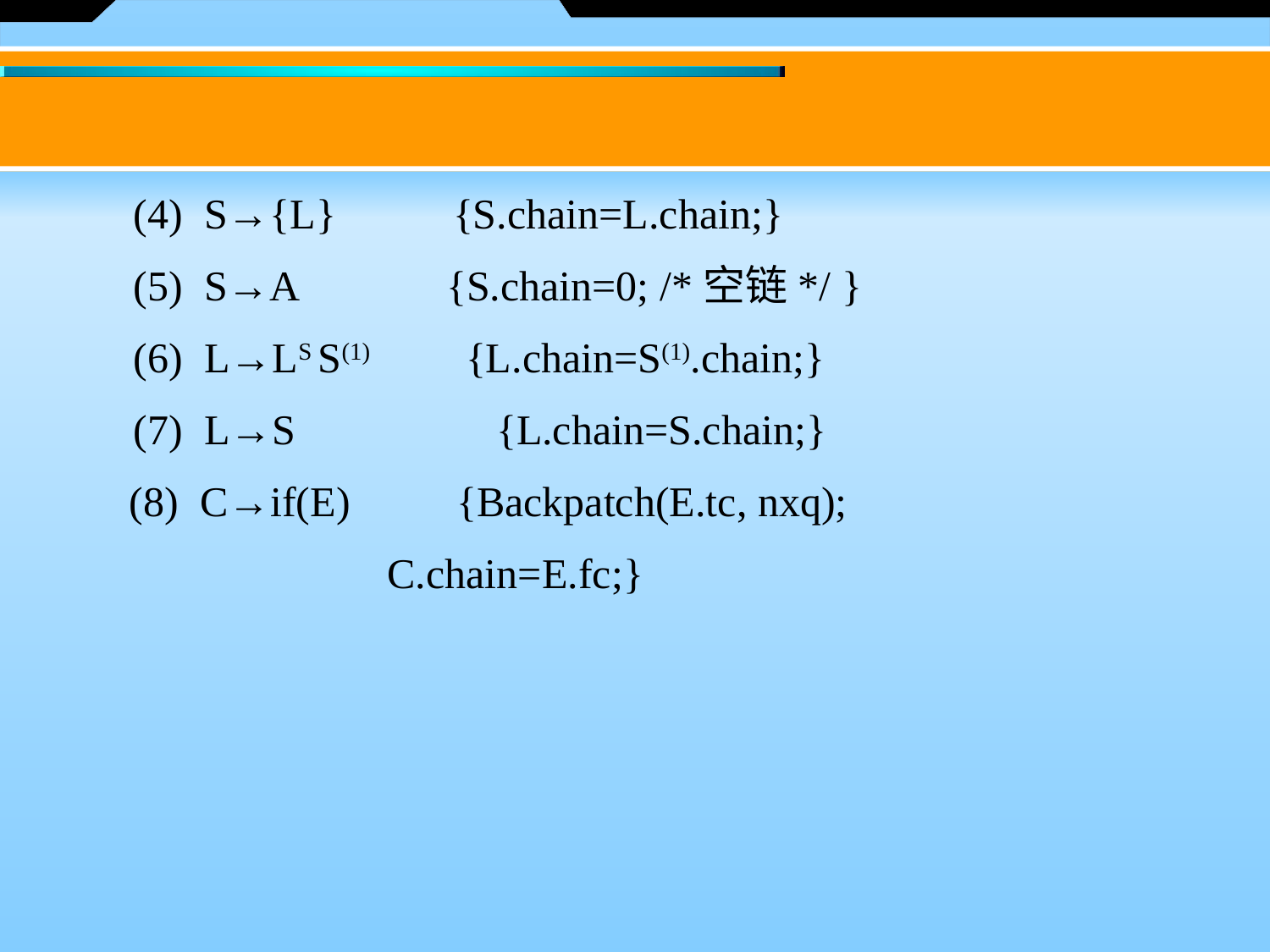

(4)  S→{L}           {S.chain=L.chain;}
　　(5)  S→A              {S.chain=0; /*空链*/ }
　　(6)  L→LS S(1)         {L.chain=S(1).chain;}
　　(7)  L→S             　{L.chain=S.chain;}
　    (8)  C→if(E)          {Backpatch(E.tc, nxq);
                         	　　C.chain=E.fc;}